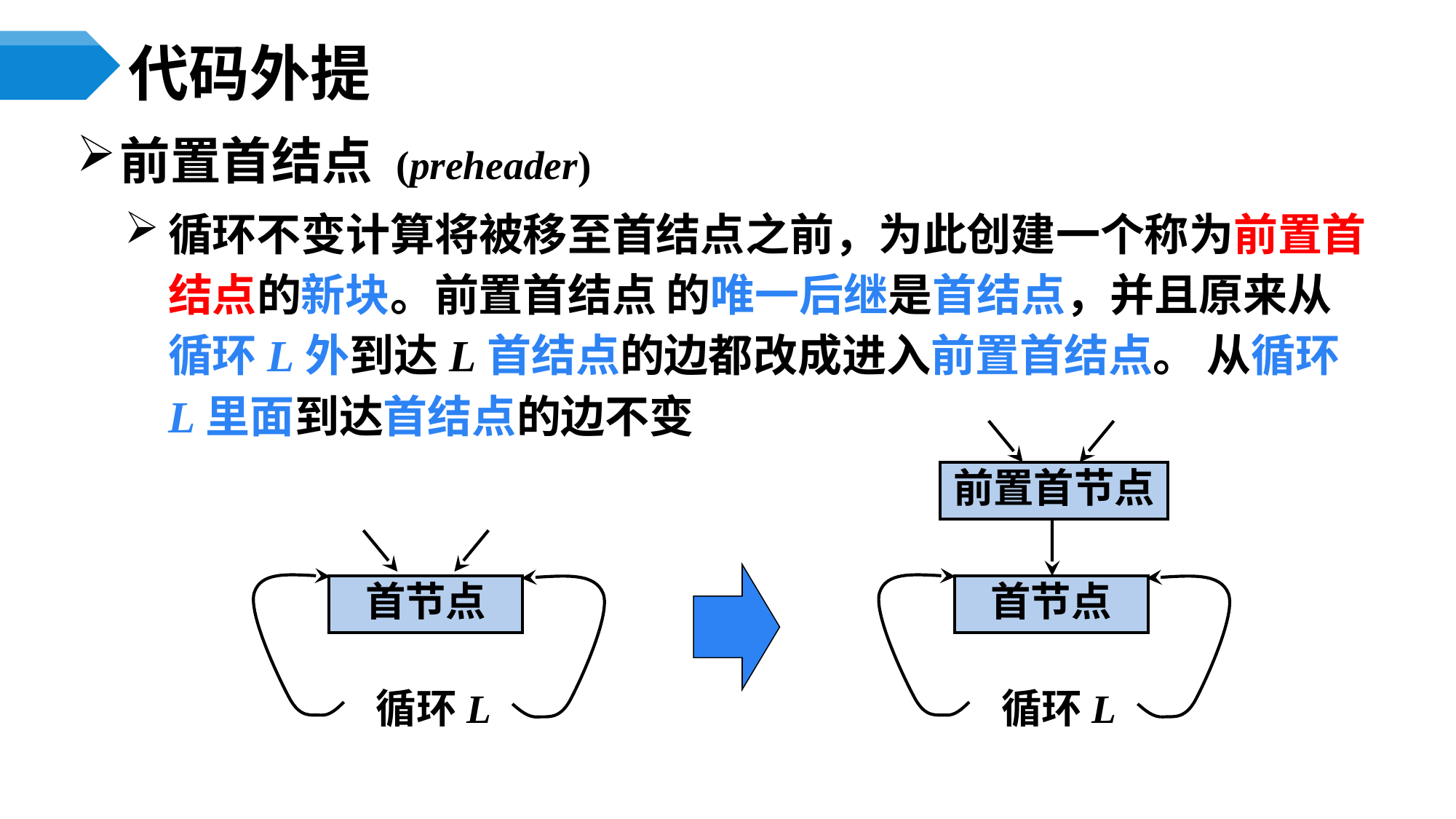

# 代码外提
前置首结点 (preheader)
循环不变计算将被移至首结点之前，为此创建一个称为前置首结点的新块。前置首结点 的唯一后继是首结点，并且原来从循环L外到达L首结点的边都改成进入前置首结点。 从循环L里面到达首结点的边不变

首节点
循环L
前置首节点

首节点
循环L